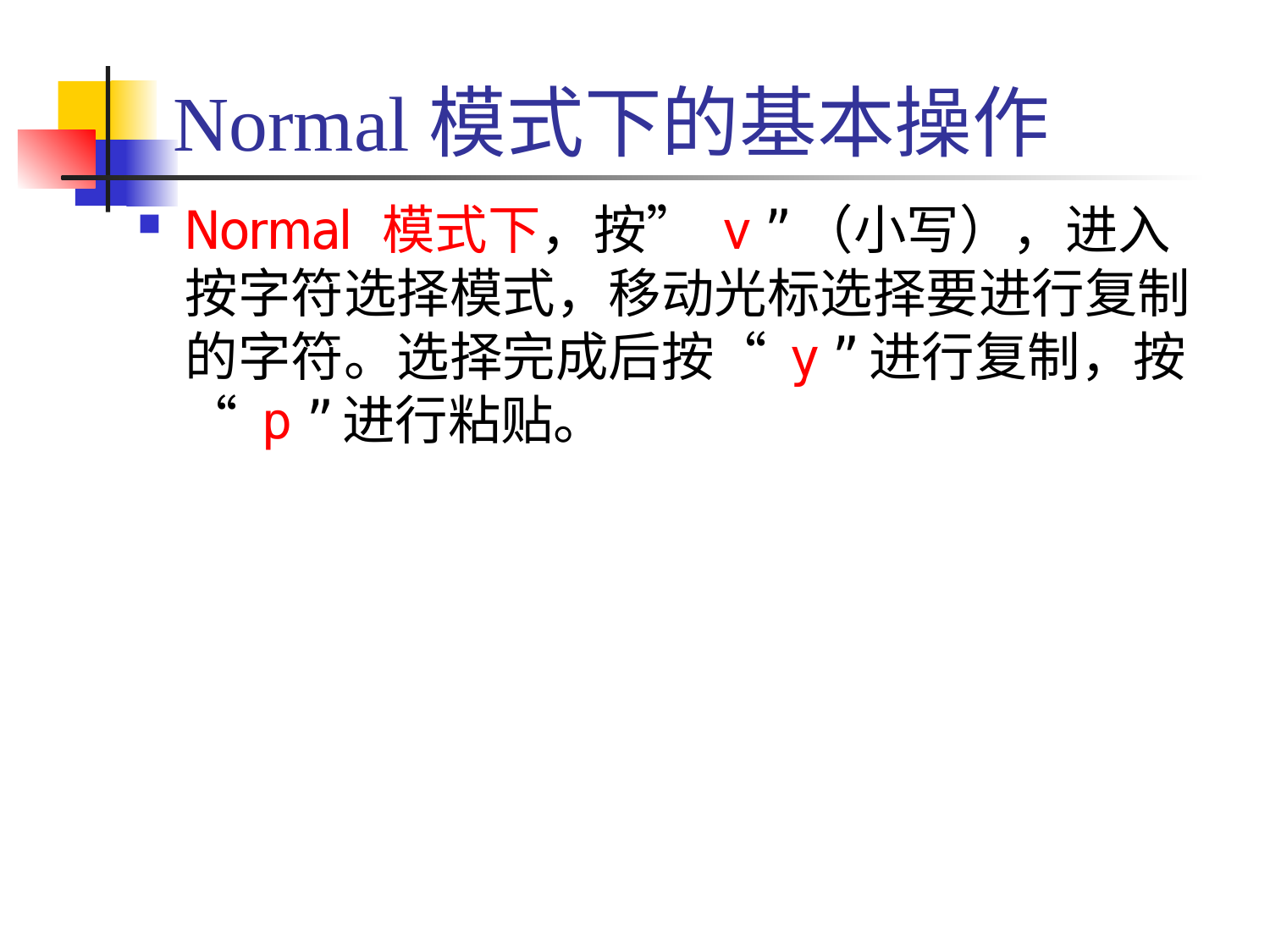

# Normal模式下的基本操作
Normal 模式下，按” v ”（小写），进入按字符选择模式，移动光标选择要进行复制的字符。选择完成后按“ y ”进行复制，按“ p ”进行粘贴。